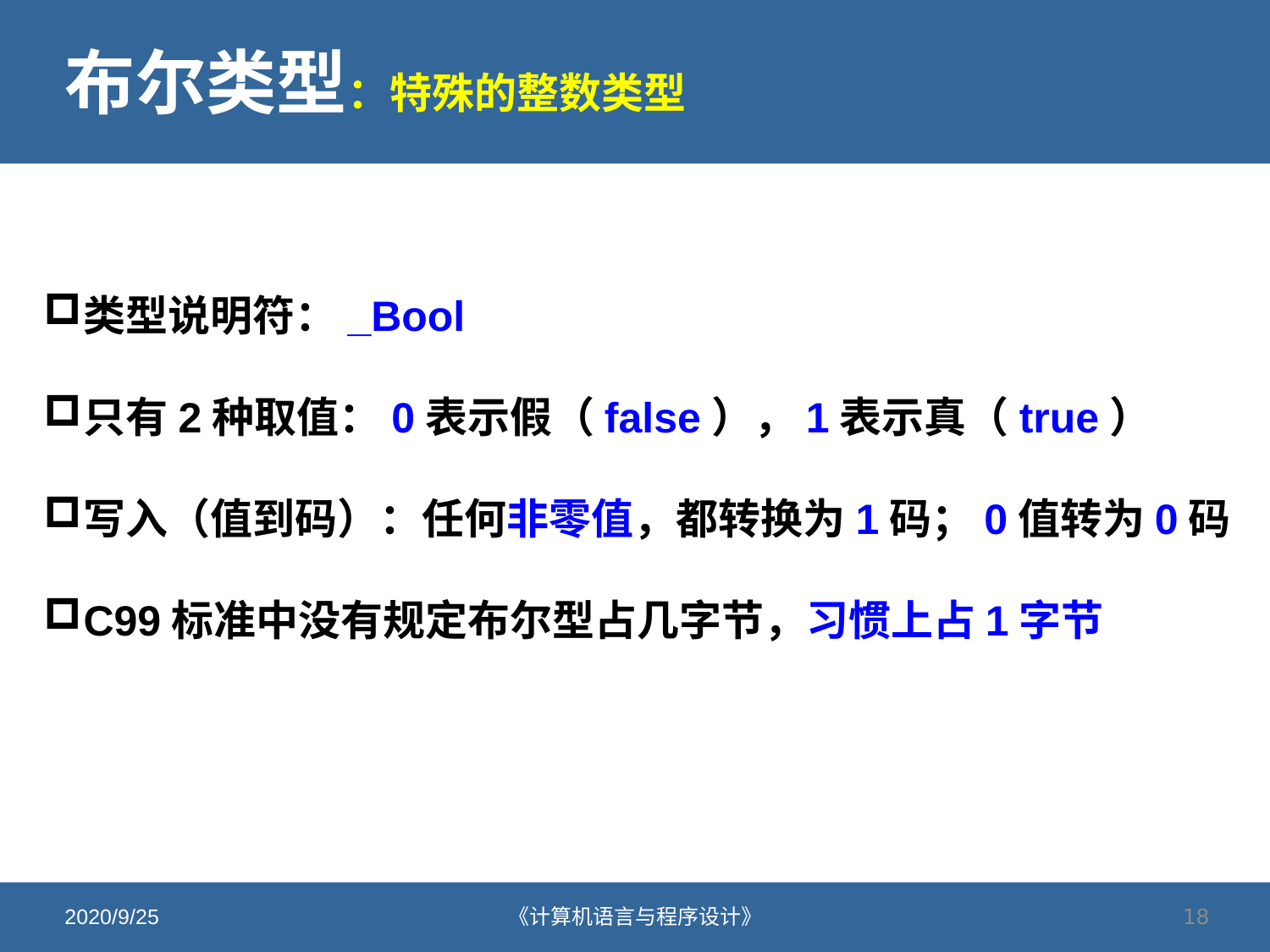

# 布尔类型：特殊的整数类型
类型说明符：_Bool

只有2种取值：0表示假（false），1表示真（true）

写入（值到码）：任何非零值，都转换为1码；0值转为0码

C99标准中没有规定布尔型占几字节，习惯上占1字节

2020/9/25
《计算机语言与程序设计》
18